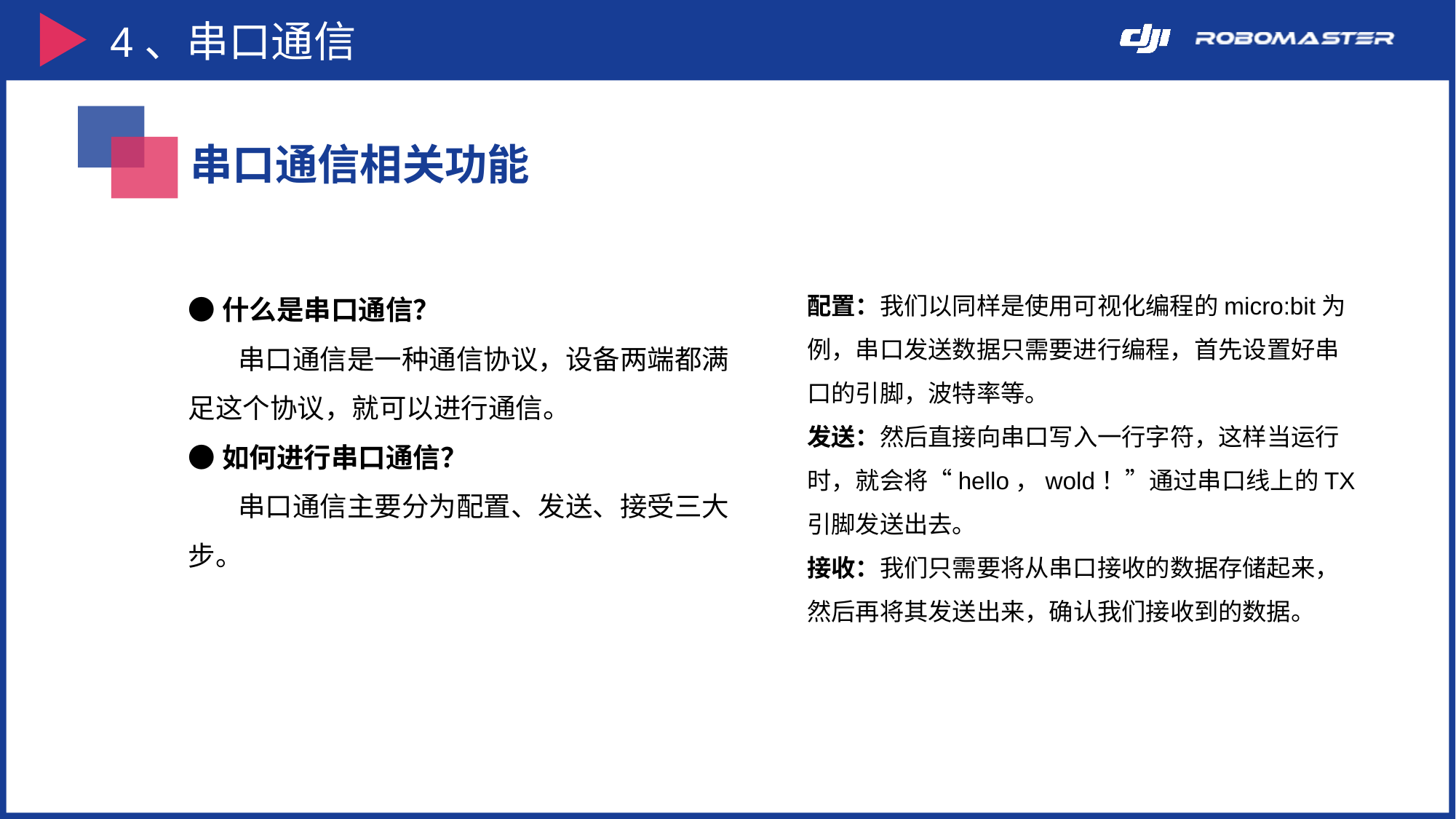

4、串口通信

串口通信相关功能

配置：我们以同样是使用可视化编程的micro:bit为例，串口发送数据只需要进行编程，首先设置好串口的引脚，波特率等。
发送：然后直接向串口写入一行字符，这样当运行时，就会将“hello，wold！”通过串口线上的TX引脚发送出去。
接收：我们只需要将从串口接收的数据存储起来，然后再将其发送出来，确认我们接收到的数据。
●什么是串口通信？
       串口通信是一种通信协议，设备两端都满足这个协议，就可以进行通信。
●如何进行串口通信？
       串口通信主要分为配置、发送、接受三大步。